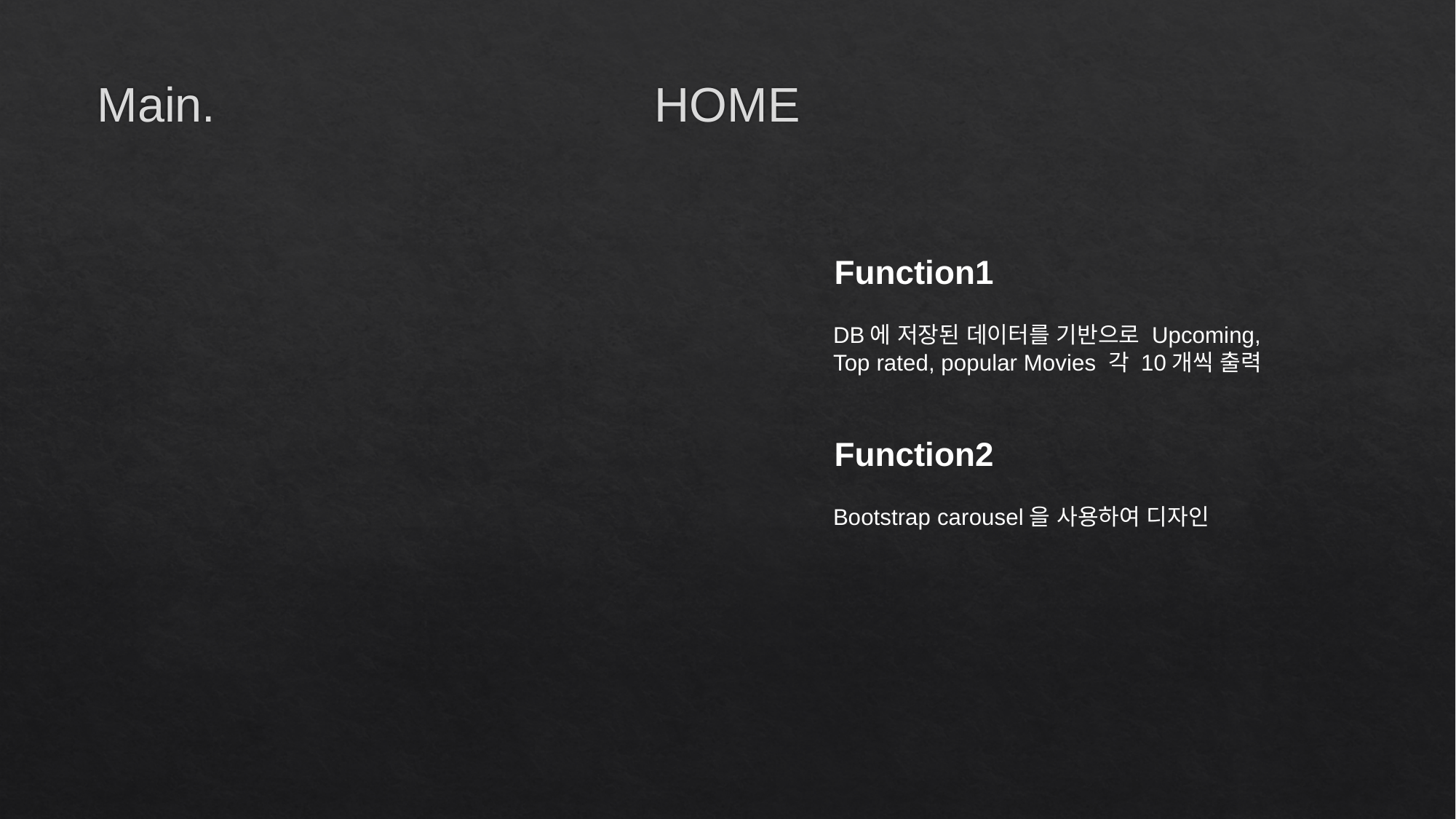

Main.
HOME
Function1
DB에 저장된 데이터를 기반으로 Upcoming, Top rated, popular Movies 각 10개씩 출력
Function2
Bootstrap carousel을 사용하여 디자인